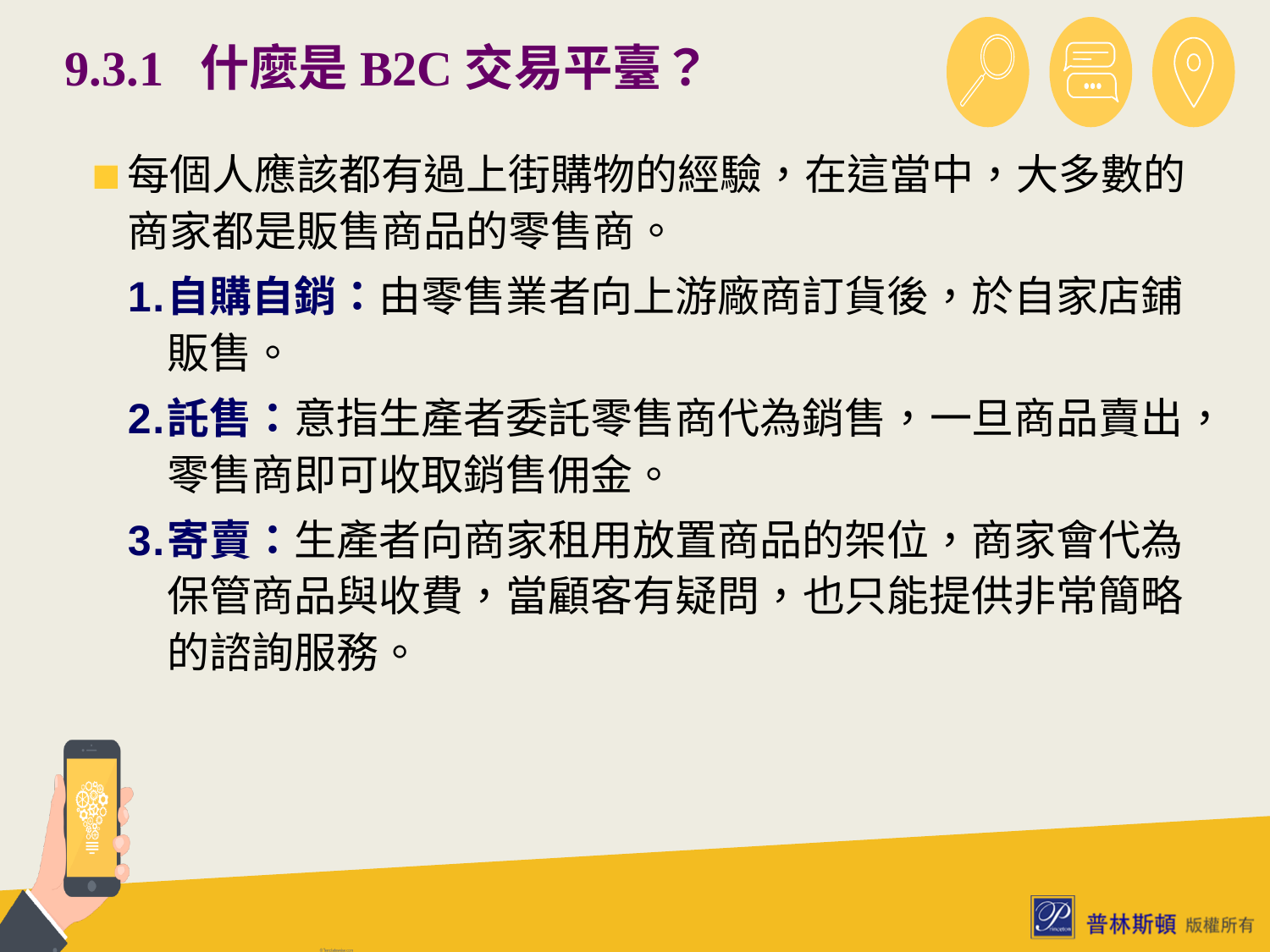

# 9.3.1  什麼是B2C交易平臺？
每個人應該都有過上街購物的經驗，在這當中，大多數的商家都是販售商品的零售商。
自購自銷：由零售業者向上游廠商訂貨後，於自家店鋪販售。
託售：意指生產者委託零售商代為銷售，一旦商品賣出，零售商即可收取銷售佣金。
寄賣：生產者向商家租用放置商品的架位，商家會代為保管商品與收費，當顧客有疑問，也只能提供非常簡略的諮詢服務。